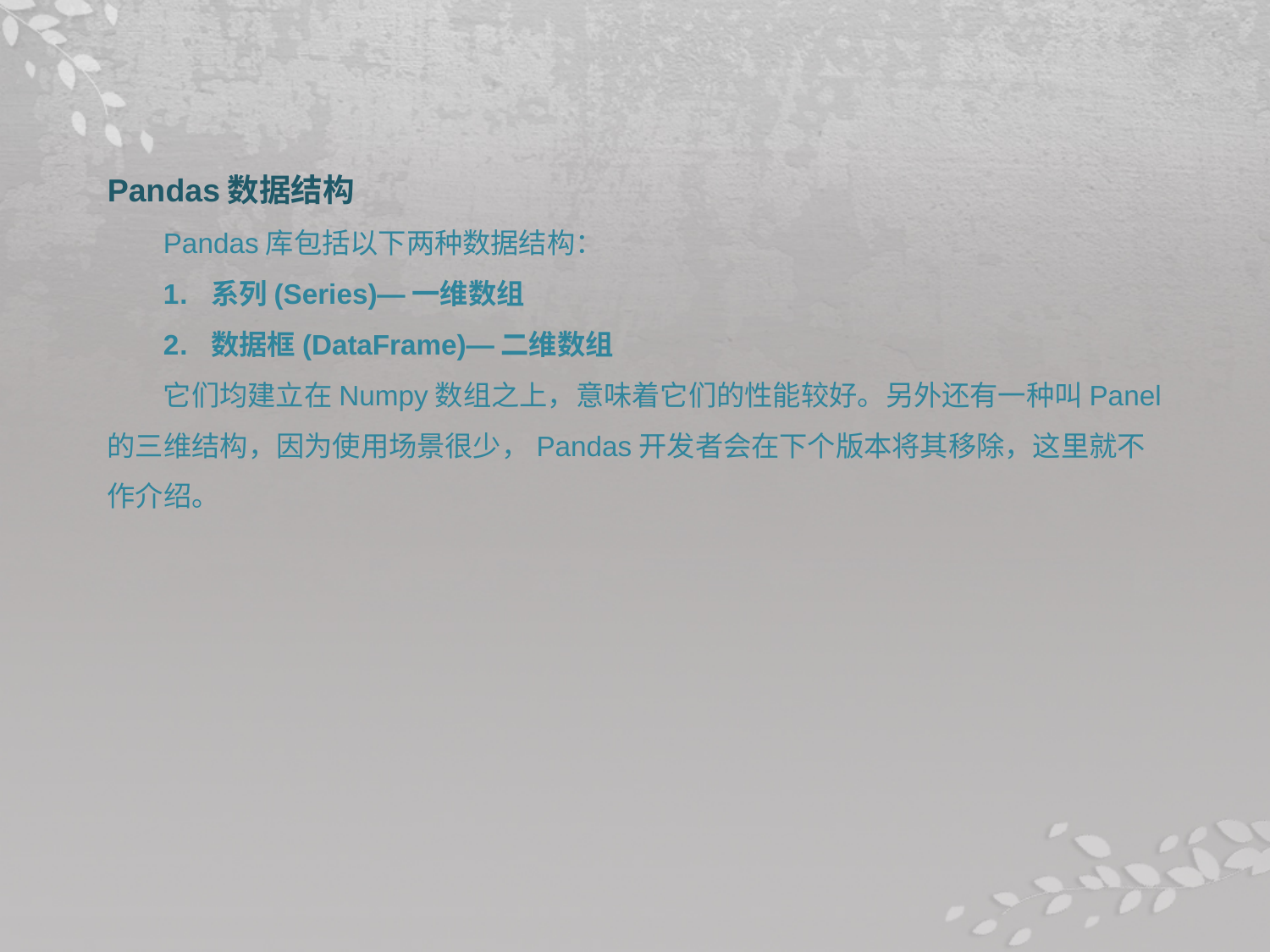

Pandas数据结构
Pandas库包括以下两种数据结构：
系列(Series)—一维数组
数据框(DataFrame)—二维数组
它们均建立在Numpy数组之上，意味着它们的性能较好。另外还有一种叫Panel的三维结构，因为使用场景很少，Pandas开发者会在下个版本将其移除，这里就不作介绍。